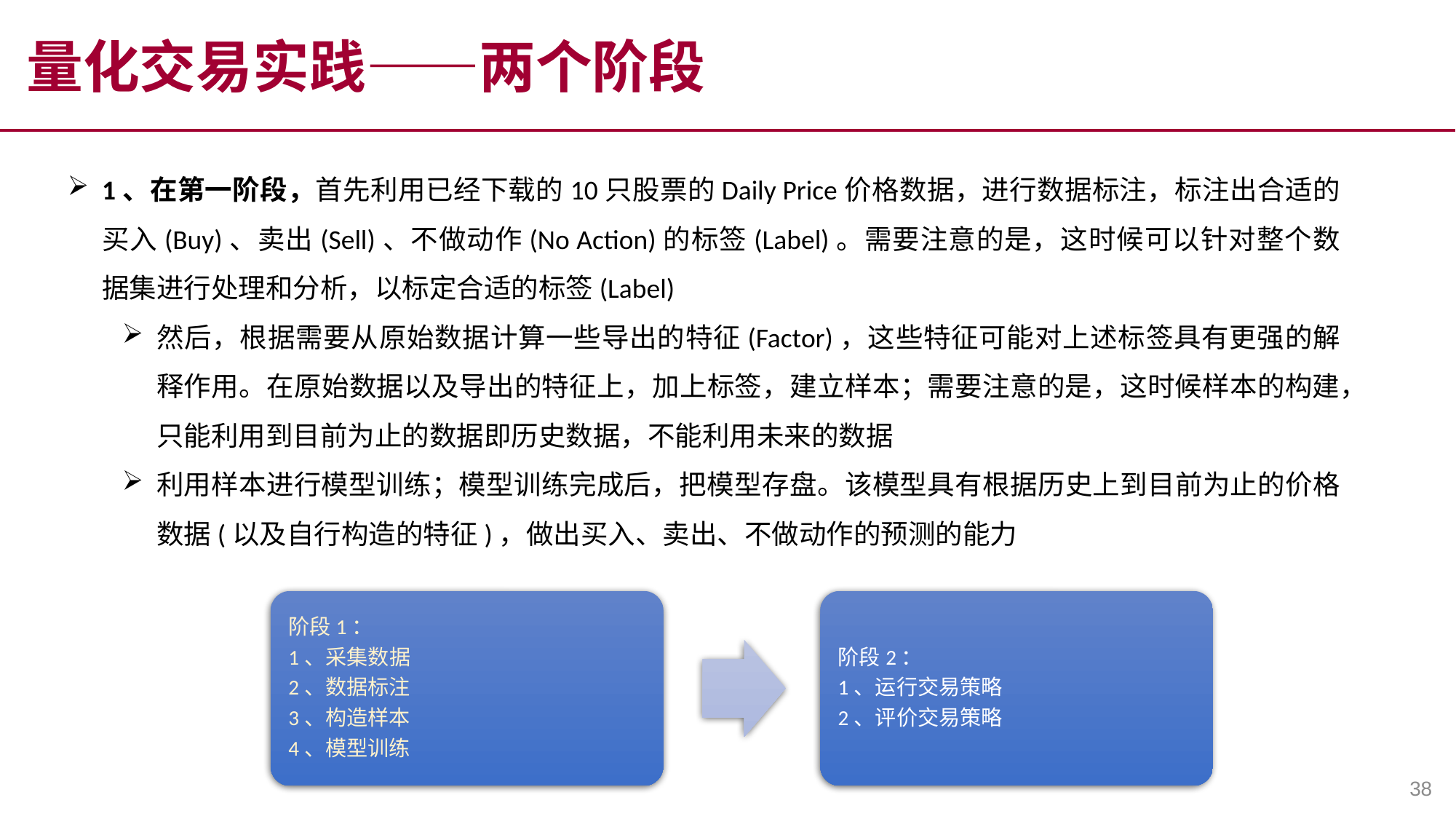

量化交易实践——两个阶段
1、在第一阶段，首先利用已经下载的10只股票的Daily Price价格数据，进行数据标注，标注出合适的买入(Buy)、卖出(Sell)、不做动作(No Action)的标签(Label)。需要注意的是，这时候可以针对整个数据集进行处理和分析，以标定合适的标签(Label)
然后，根据需要从原始数据计算一些导出的特征(Factor)，这些特征可能对上述标签具有更强的解释作用。在原始数据以及导出的特征上，加上标签，建立样本；需要注意的是，这时候样本的构建，只能利用到目前为止的数据即历史数据，不能利用未来的数据
利用样本进行模型训练；模型训练完成后，把模型存盘。该模型具有根据历史上到目前为止的价格数据(以及自行构造的特征)，做出买入、卖出、不做动作的预测的能力
阶段1：
1、采集数据
2、数据标注
3、构造样本
4、模型训练

阶段2：
1、运行交易策略
2、评价交易策略
38